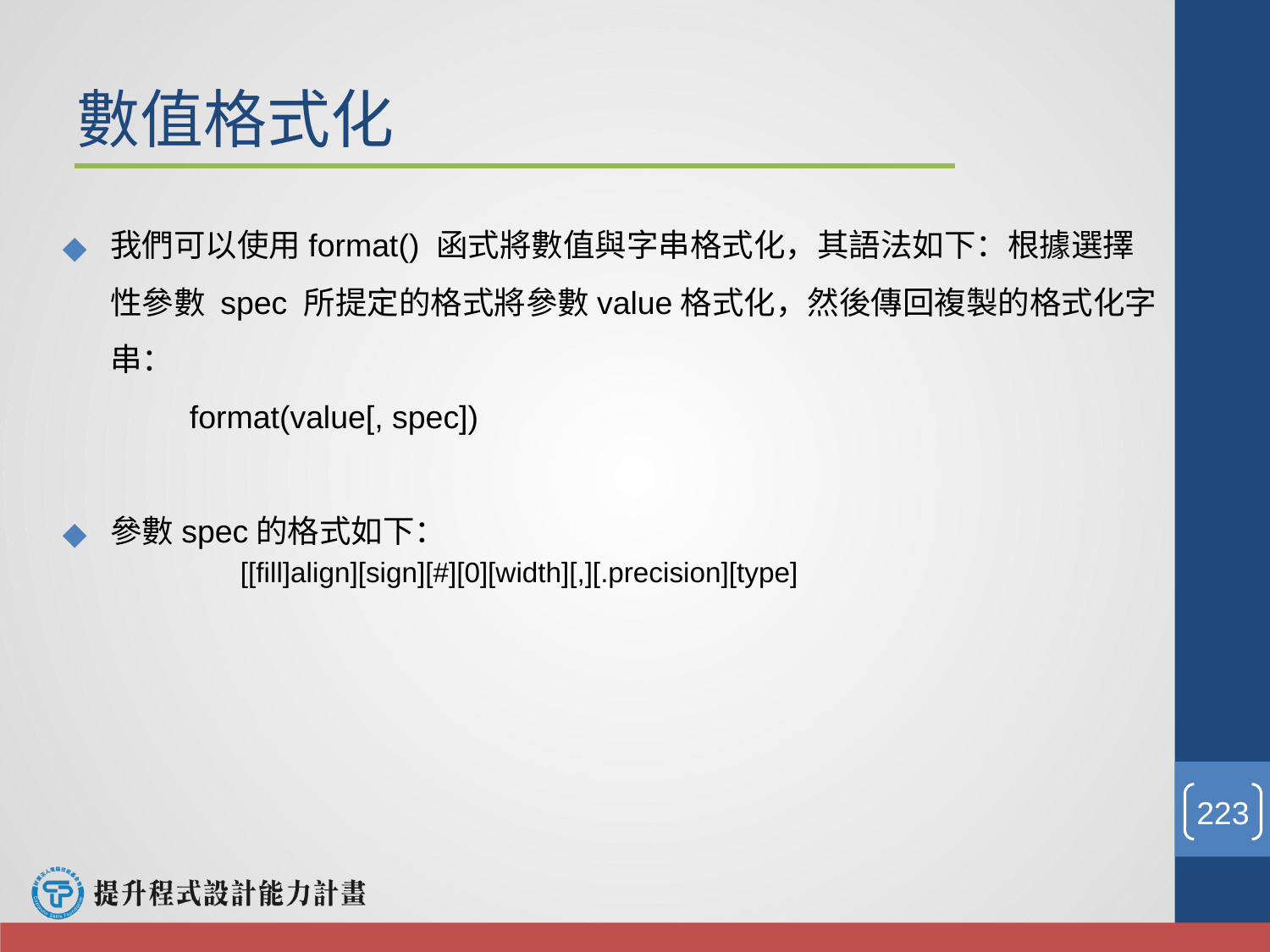

# 數值格式化
我們可以使用format() 函式將數值與字串格式化，其語法如下：根據選擇性參數 spec 所提定的格式將參數value格式化，然後傳回複製的格式化字串：
	format(value[, spec])

參數spec的格式如下：
	[[fill]align][sign][#][0][width][,][.precision][type]

223